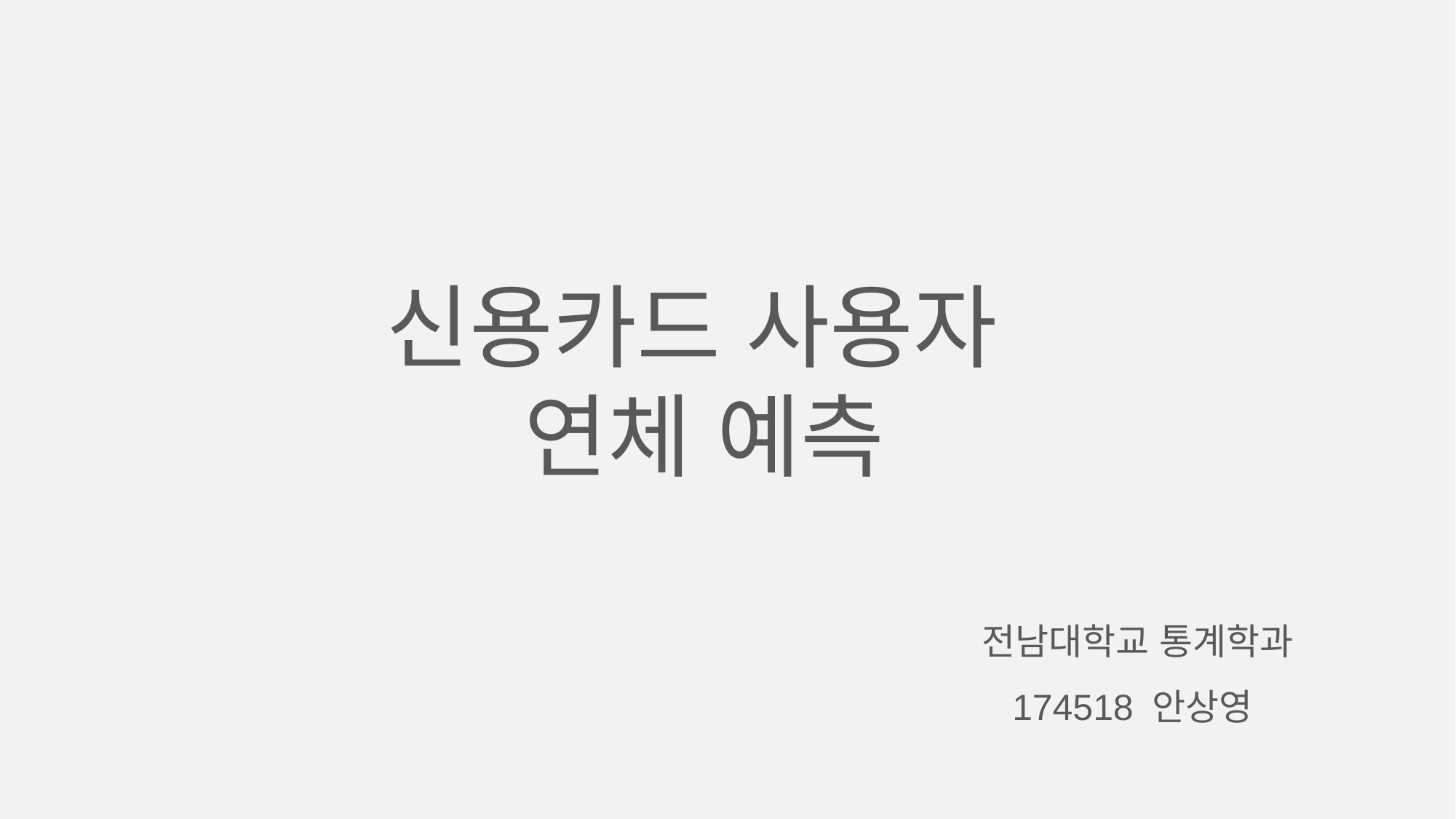

신용카드 사용자
연체 예측
전남대학교 통계학과
174518 안상영